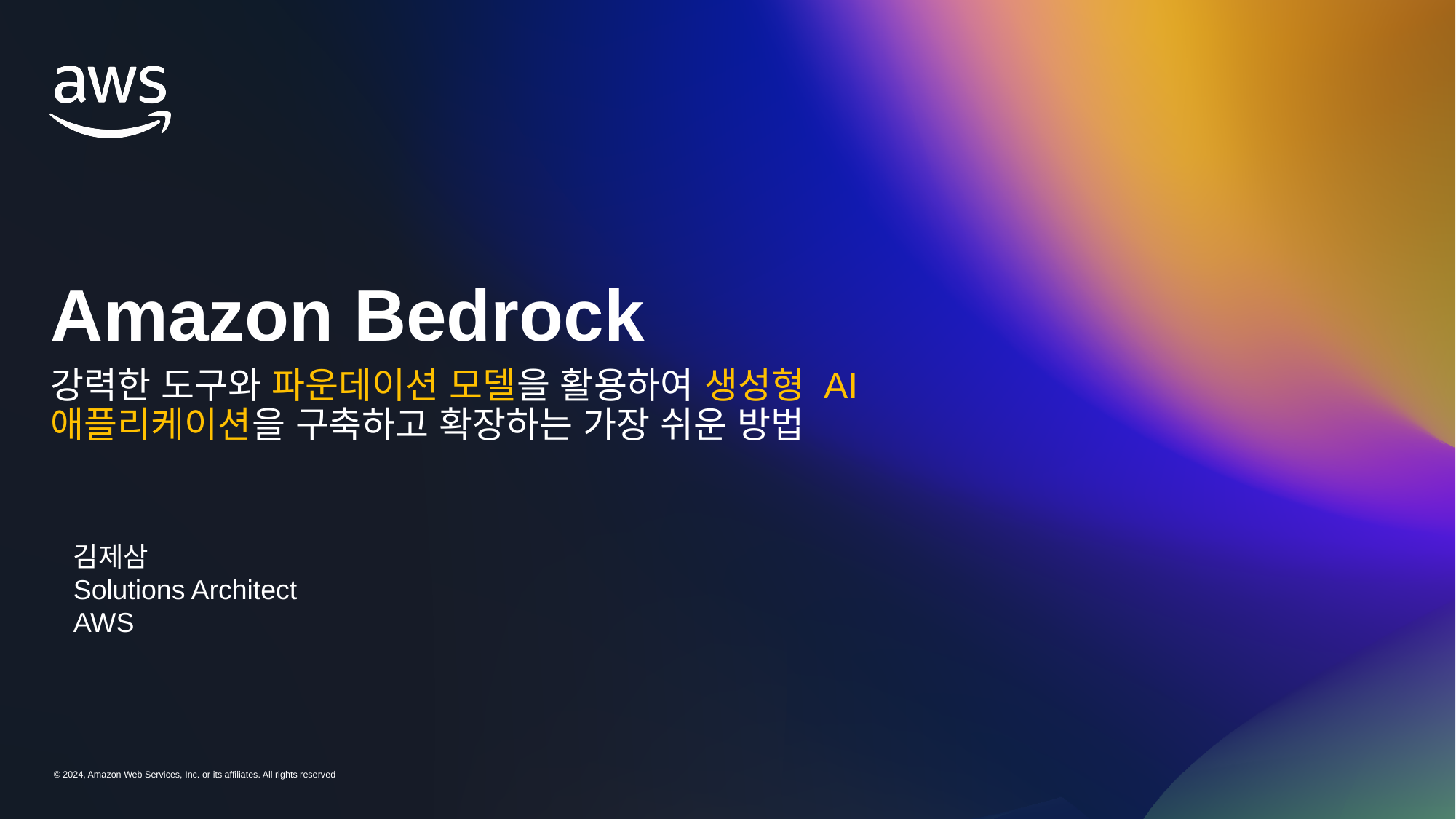

# Amazon Bedrock
강력한 도구와 파운데이션 모델을 활용하여 생성형 AI 애플리케이션을 구축하고 확장하는 가장 쉬운 방법
김제삼
Solutions Architect
AWS